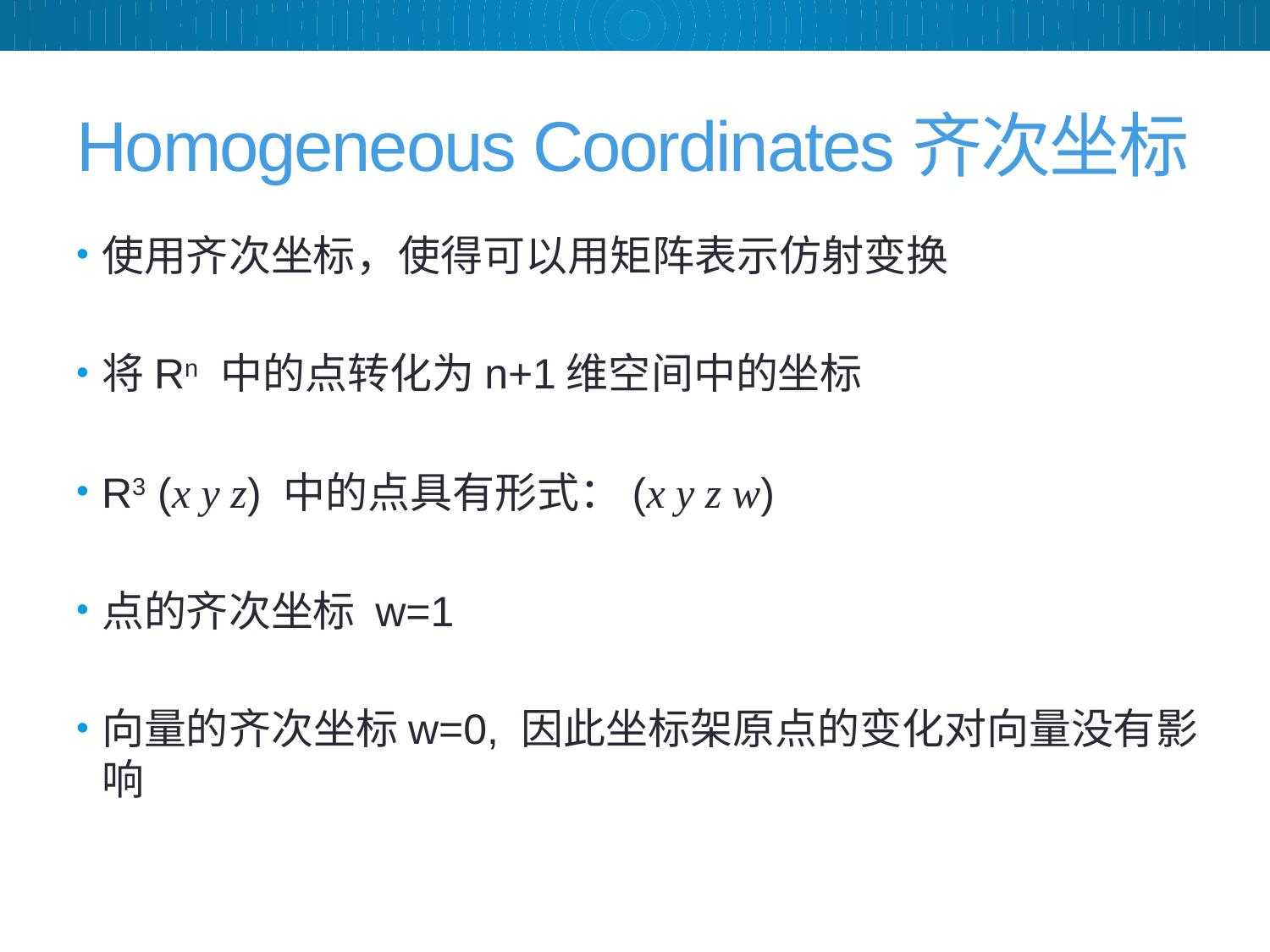

# Homogeneous Coordinates齐次坐标
使用齐次坐标，使得可以用矩阵表示仿射变换

将Rn 中的点转化为n+1维空间中的坐标

R3 (x y z) 中的点具有形式：(x y z w)

点的齐次坐标 w=1

向量的齐次坐标w=0, 因此坐标架原点的变化对向量没有影响